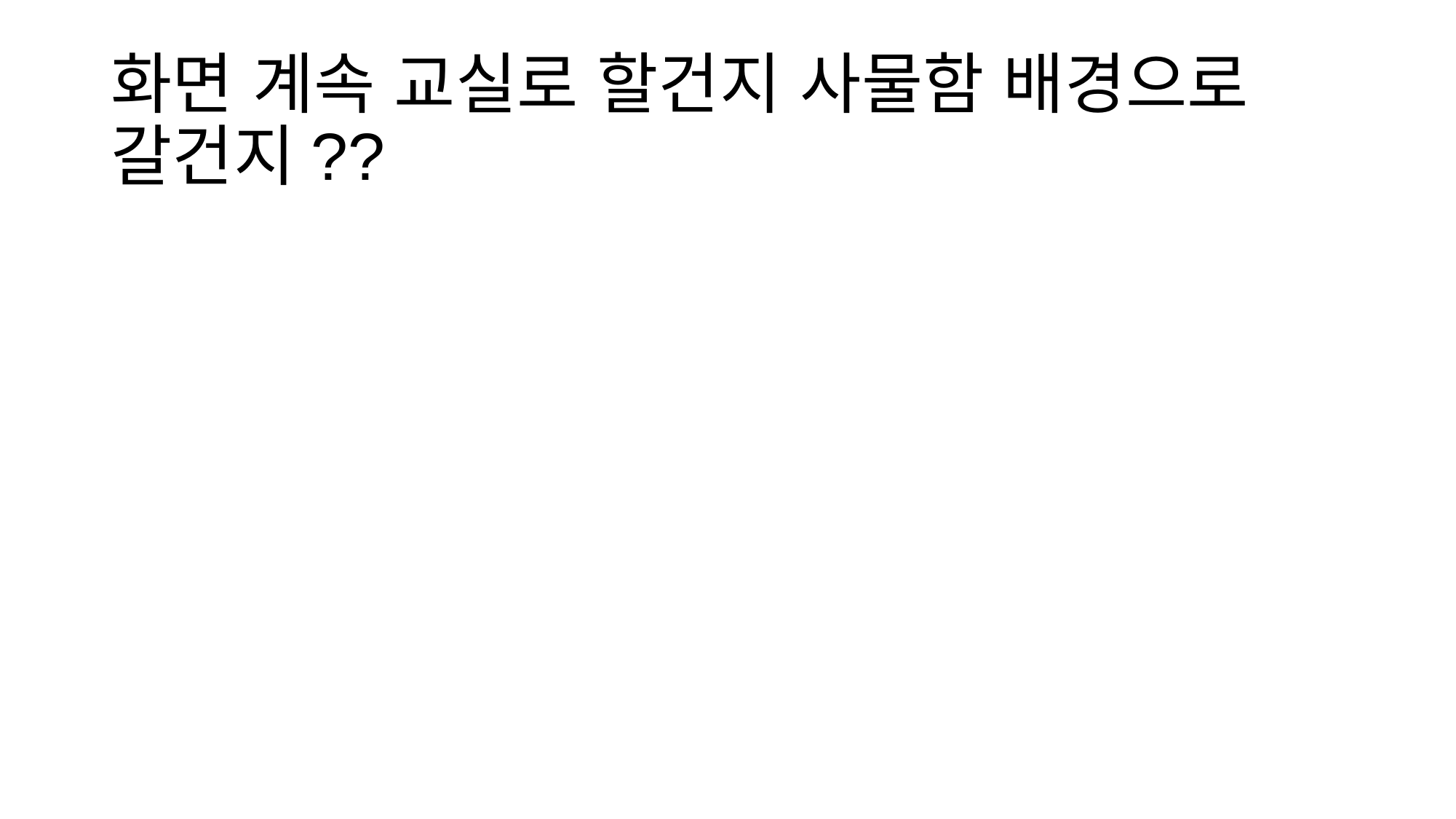

# 화면 계속 교실로 할건지 사물함 배경으로 갈건지??